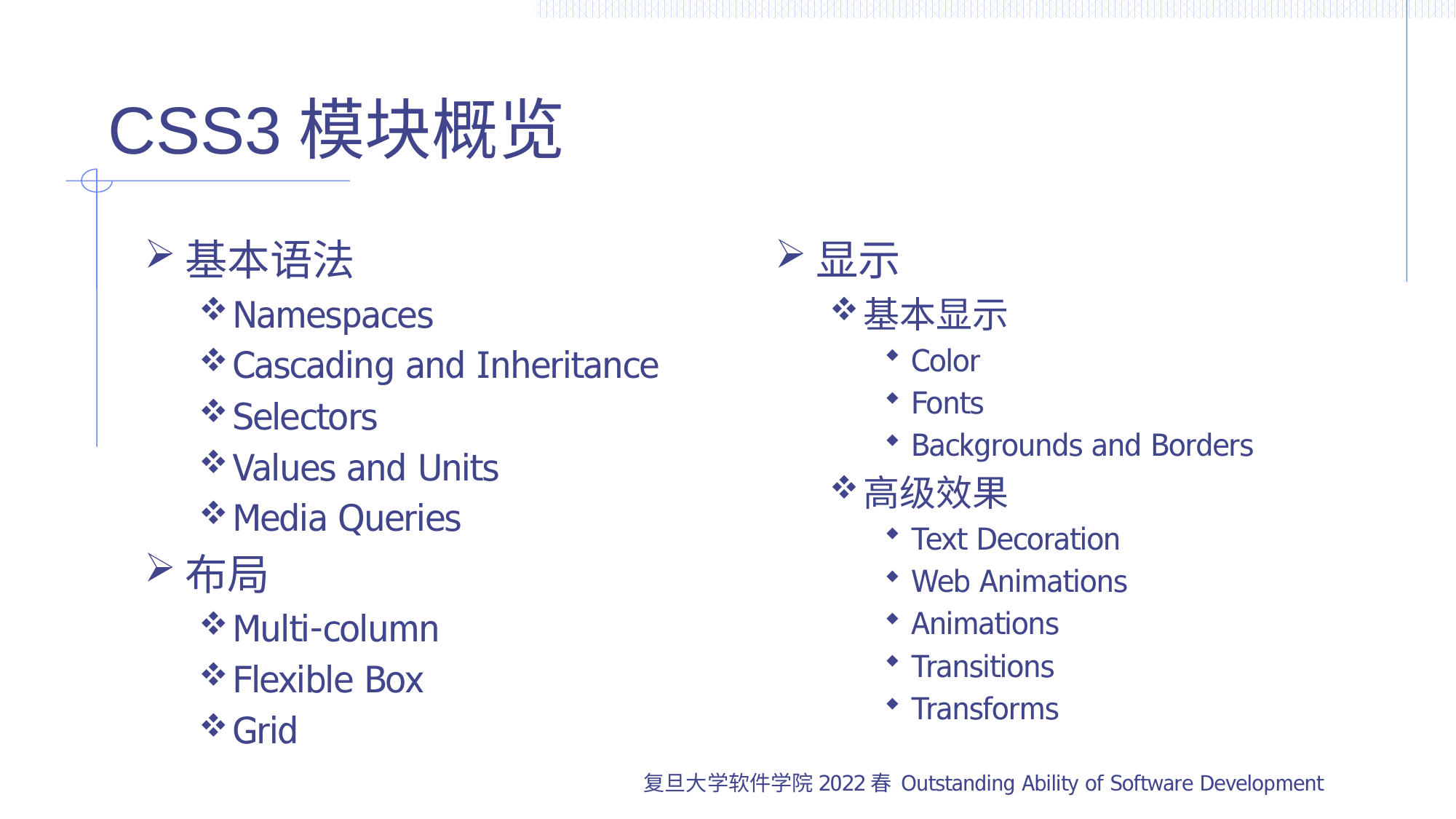

# CSS3模块概览
基本语法
Namespaces
Cascading and Inheritance
Selectors
Values and Units
Media Queries
布局
Multi-column
Flexible Box
Grid

显示
基本显示
Color
Fonts
Backgrounds and Borders
高级效果
Text Decoration
Web Animations
Animations
Transitions
Transforms